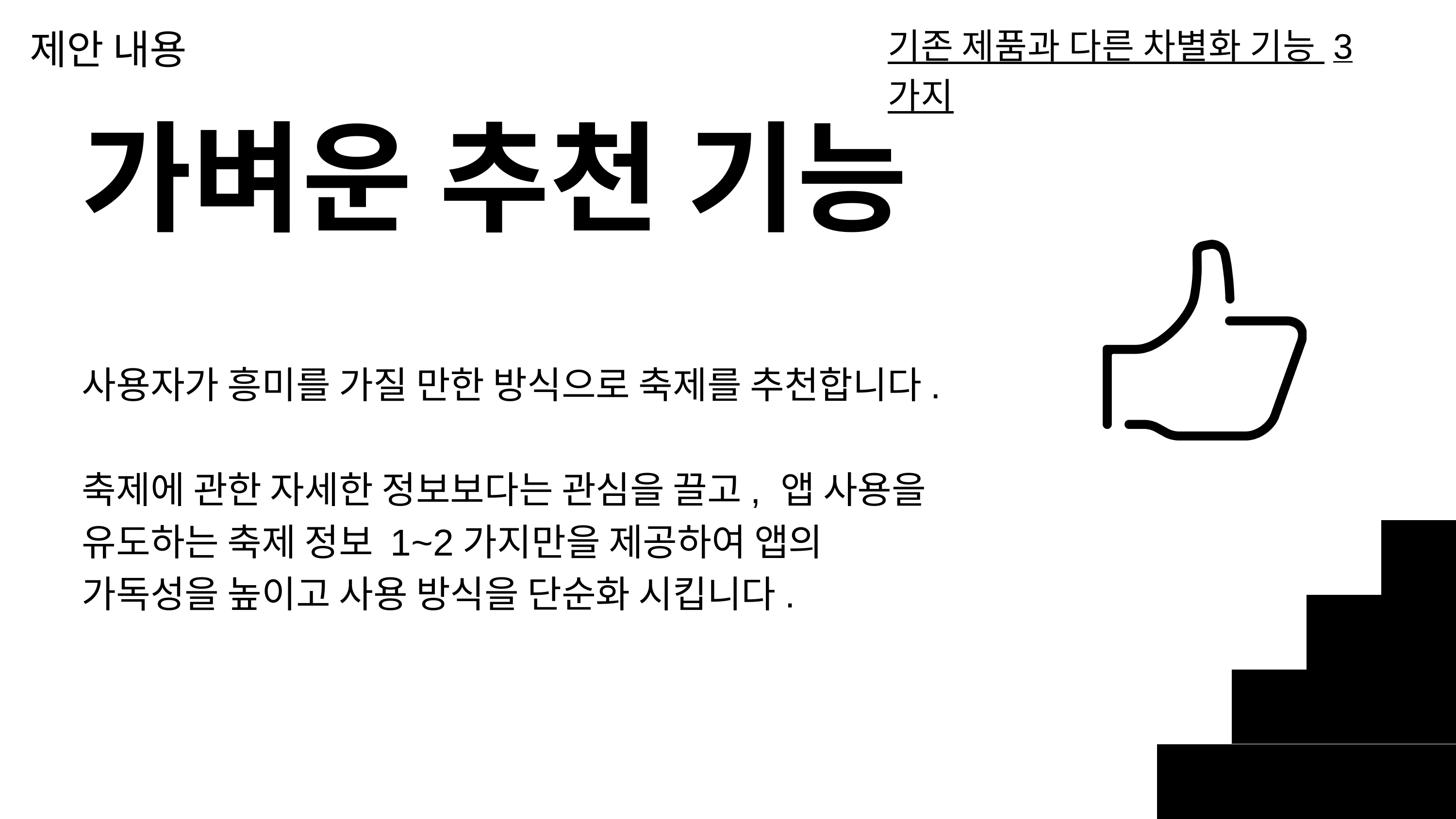

제안 내용
기존 제품과 다른 차별화 기능 3가지
가벼운 추천 기능

사용자가 흥미를 가질 만한 방식으로 축제를 추천합니다.

축제에 관한 자세한 정보보다는 관심을 끌고, 앱 사용을 유도하는 축제 정보 1~2가지만을 제공하여 앱의 가독성을 높이고 사용 방식을 단순화 시킵니다.